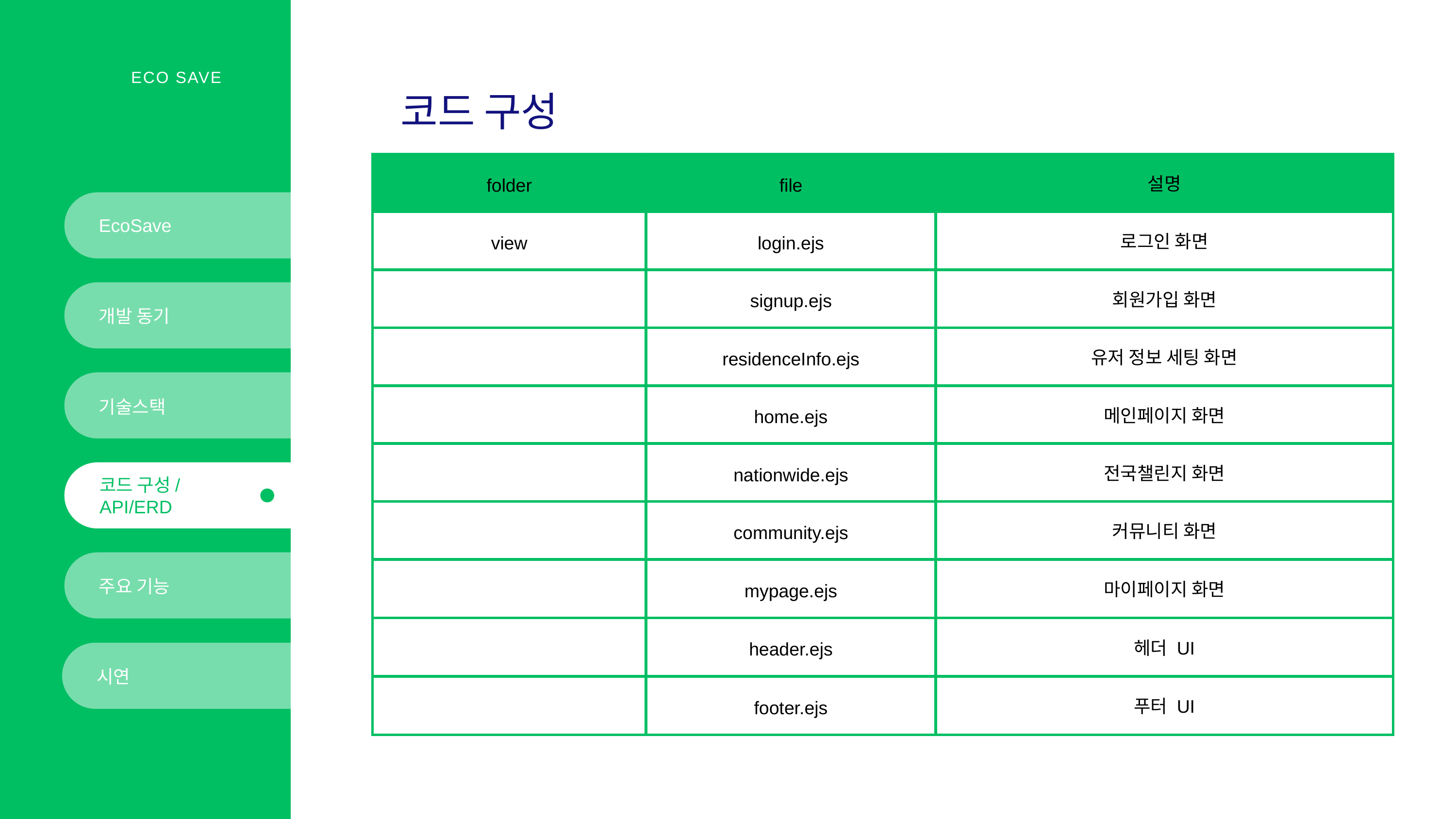

ECO SAVE
코드 구성
| folder | file | 설명 |
| --- | --- | --- |
| view | login.ejs | 로그인 화면 |
|  | signup.ejs | 회원가입 화면 |
|  | residenceInfo.ejs | 유저 정보 세팅 화면 |
|  | home.ejs | 메인페이지 화면 |
|  | nationwide.ejs | 전국챌린지 화면 |
|  | community.ejs | 커뮤니티 화면 |
|  | mypage.ejs | 마이페이지 화면 |
|  | header.ejs | 헤더 UI |
|  | footer.ejs | 푸터 UI |

EcoSave

개발 동기

기술스택

코드 구성/
API/ERD

주요 기능

시연